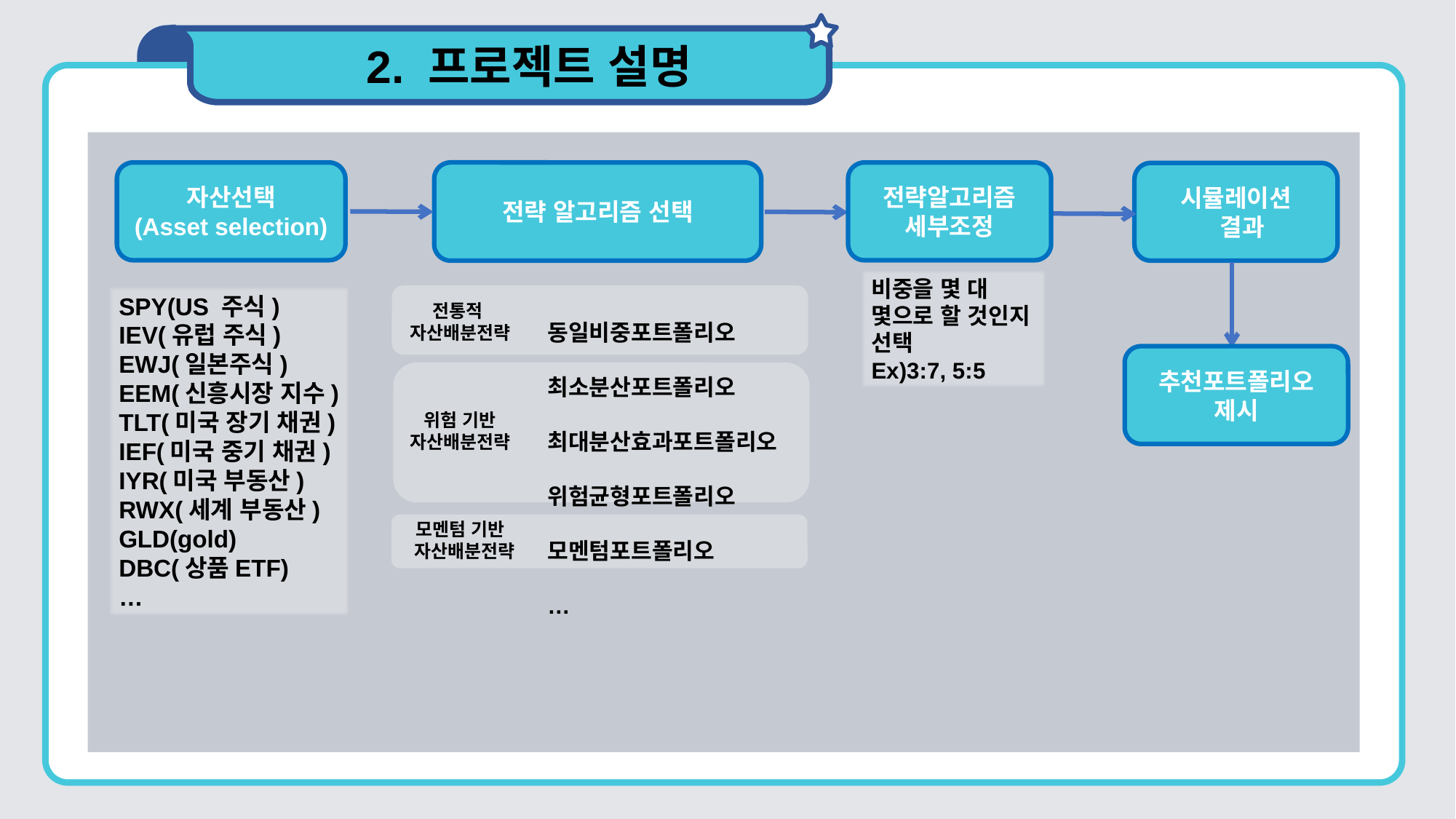

2. 프로젝트 설명

자산선택
(Asset selection)
전략 알고리즘 선택
전략알고리즘 세부조정
시뮬레이션
 결과
비중을 몇 대 몇으로 할 것인지 선택
Ex)3:7, 5:5

SPY(US 주식)
IEV(유럽 주식)
EWJ(일본주식)
EEM(신흥시장 지수)
TLT(미국 장기 채권)
IEF(미국 중기 채권)
IYR(미국 부동산)
RWX(세계 부동산)
GLD(gold)
DBC(상품ETF)
…
동일비중포트폴리오
최소분산포트폴리오
최대분산효과포트폴리오
위험균형포트폴리오
모멘텀포트폴리오
…
전통적
자산배분전략

위험 기반
자산배분전략

모멘텀 기반
 자산배분전략
추천포트폴리오 제시